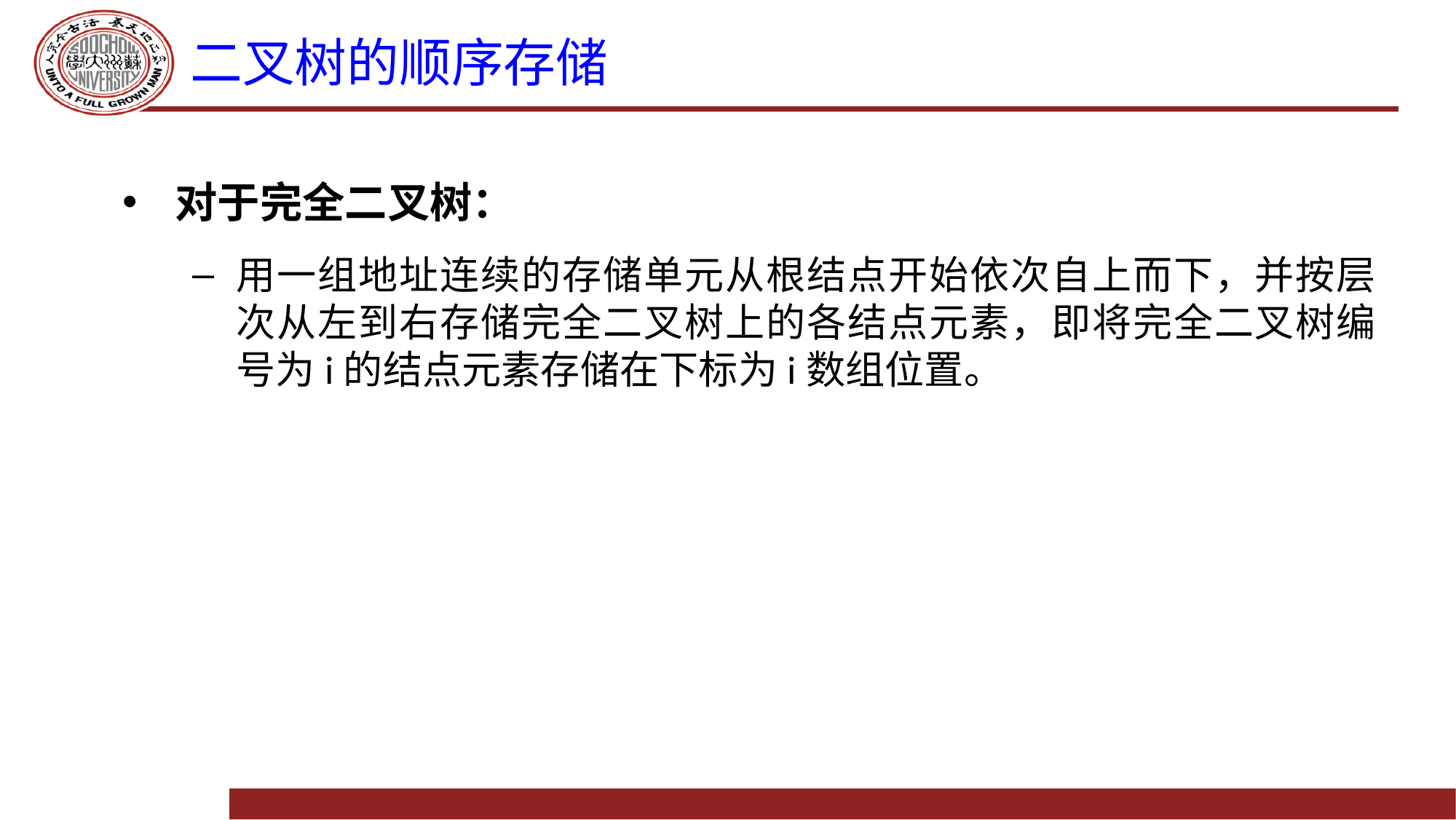

# 二叉树的顺序存储
对于完全二叉树：
用一组地址连续的存储单元从根结点开始依次自上而下，并按层次从左到右存储完全二叉树上的各结点元素，即将完全二叉树编号为i的结点元素存储在下标为i数组位置。